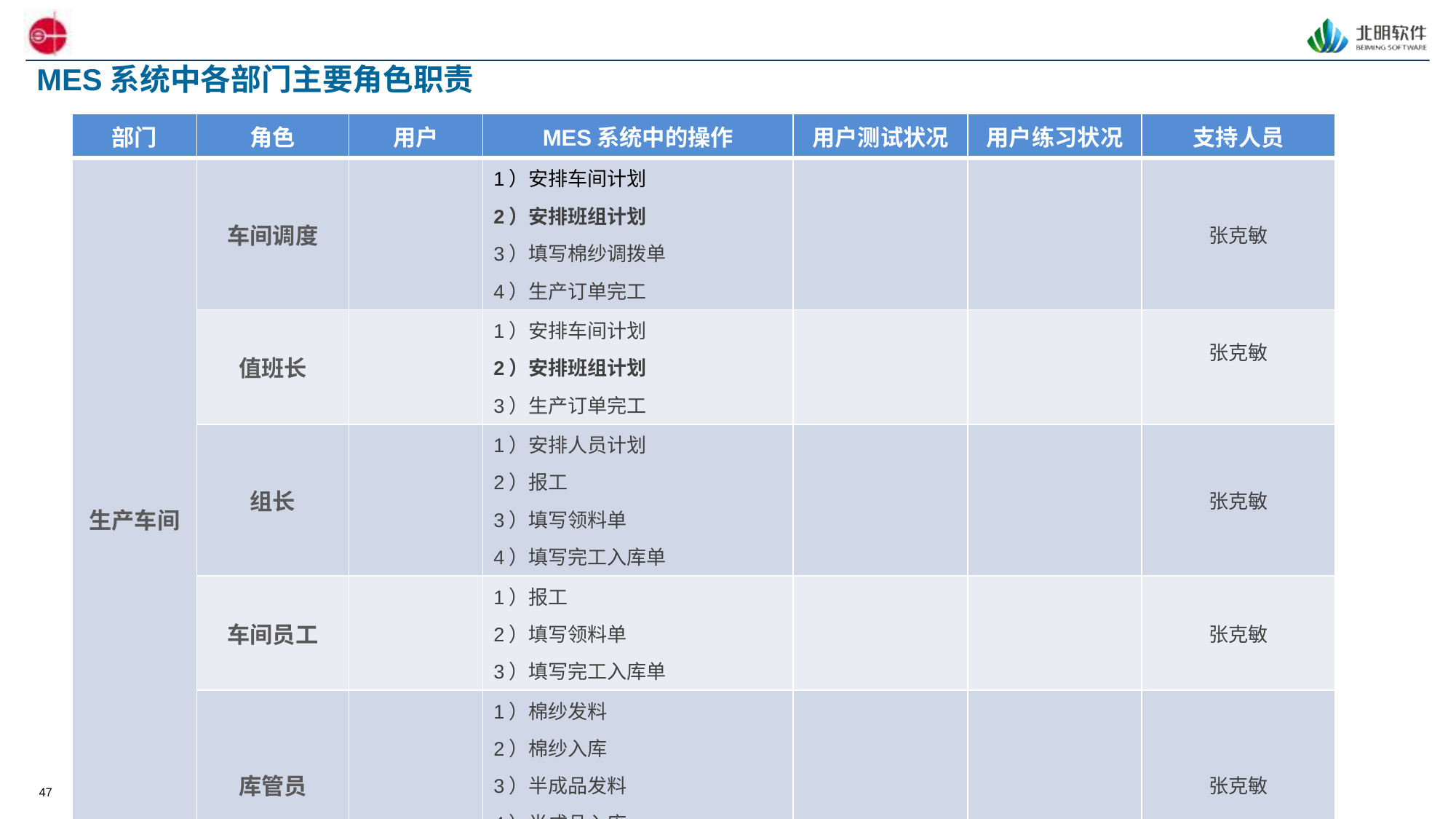

# MES系统中各部门主要角色职责
| 部门 | 角色 | 用户 | MES系统中的操作 | 用户测试状况 | 用户练习状况 | 支持人员 |
| --- | --- | --- | --- | --- | --- | --- |
| 生产车间 | 车间调度 |  | 1）安排车间计划 2）安排班组计划 3）填写棉纱调拨单 4）生产订单完工 |  |  | 张克敏 |
|  | 值班长 |  | 1）安排车间计划 2）安排班组计划 3）生产订单完工 |  |  | 张克敏 |
|  | 组长 |  | 1）安排人员计划 2）报工 3）填写领料单 4）填写完工入库单 |  |  | 张克敏 |
|  | 车间员工 |  | 1）报工 2）填写领料单 3）填写完工入库单 |  |  | 张克敏 |
|  | 库管员 |  | 1）棉纱发料 2）棉纱入库 3）半成品发料 4）半成品入库 5）库存盘点 |  |  | 张克敏 |
|  | 车间主任 |  | 1）工作事项审批 |  |  | 张克敏 |